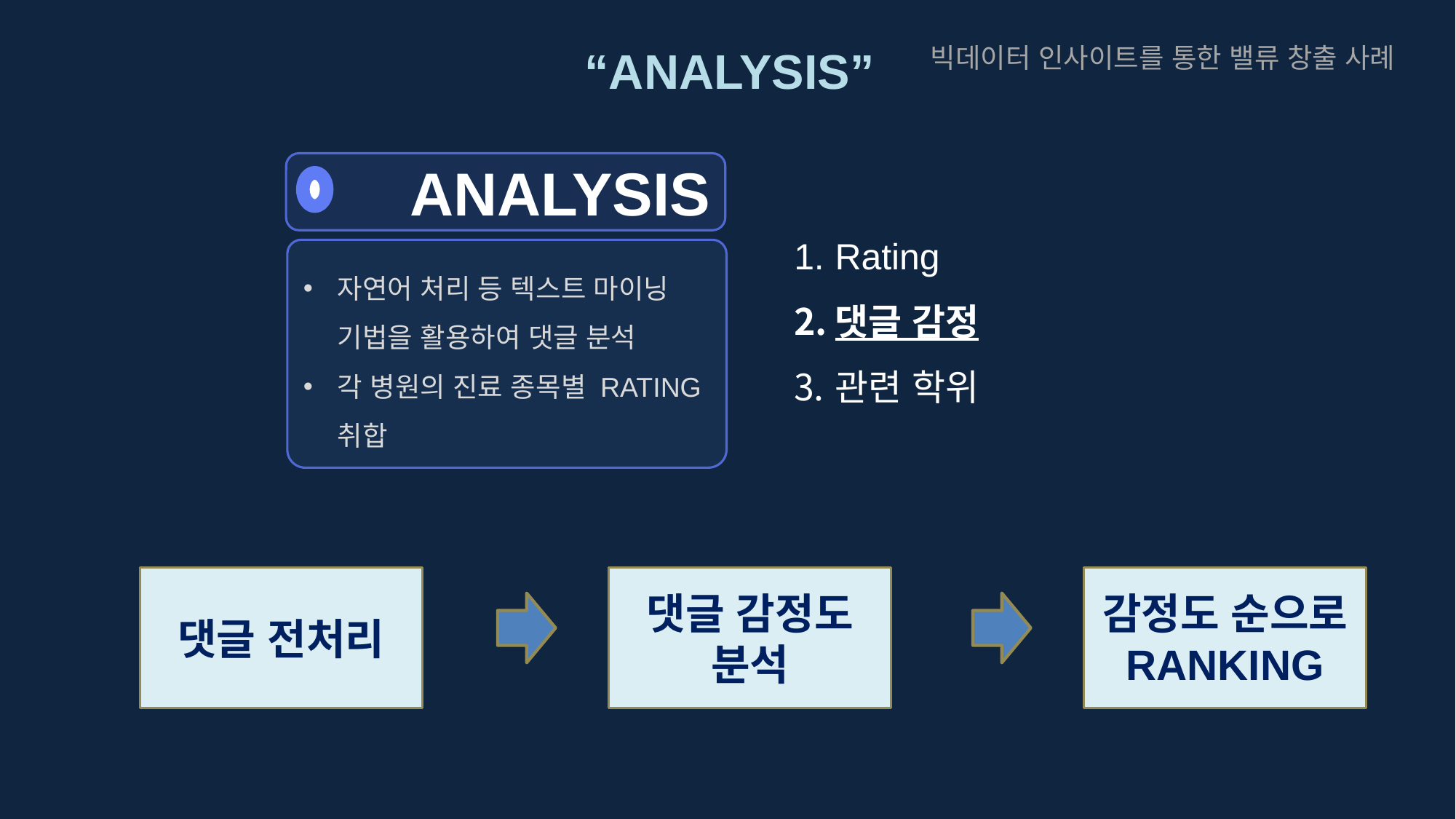

“ANALYSIS”
빅데이터 인사이트를 통한 밸류 창출 사례
ANALYSIS

Rating
댓글 감정
관련 학위

자연어 처리 등 텍스트 마이닝 기법을 활용하여 댓글 분석
각 병원의 진료 종목별 RATING 취합

댓글 감정도 분석
감정도 순으로 RANKING
댓글 전처리